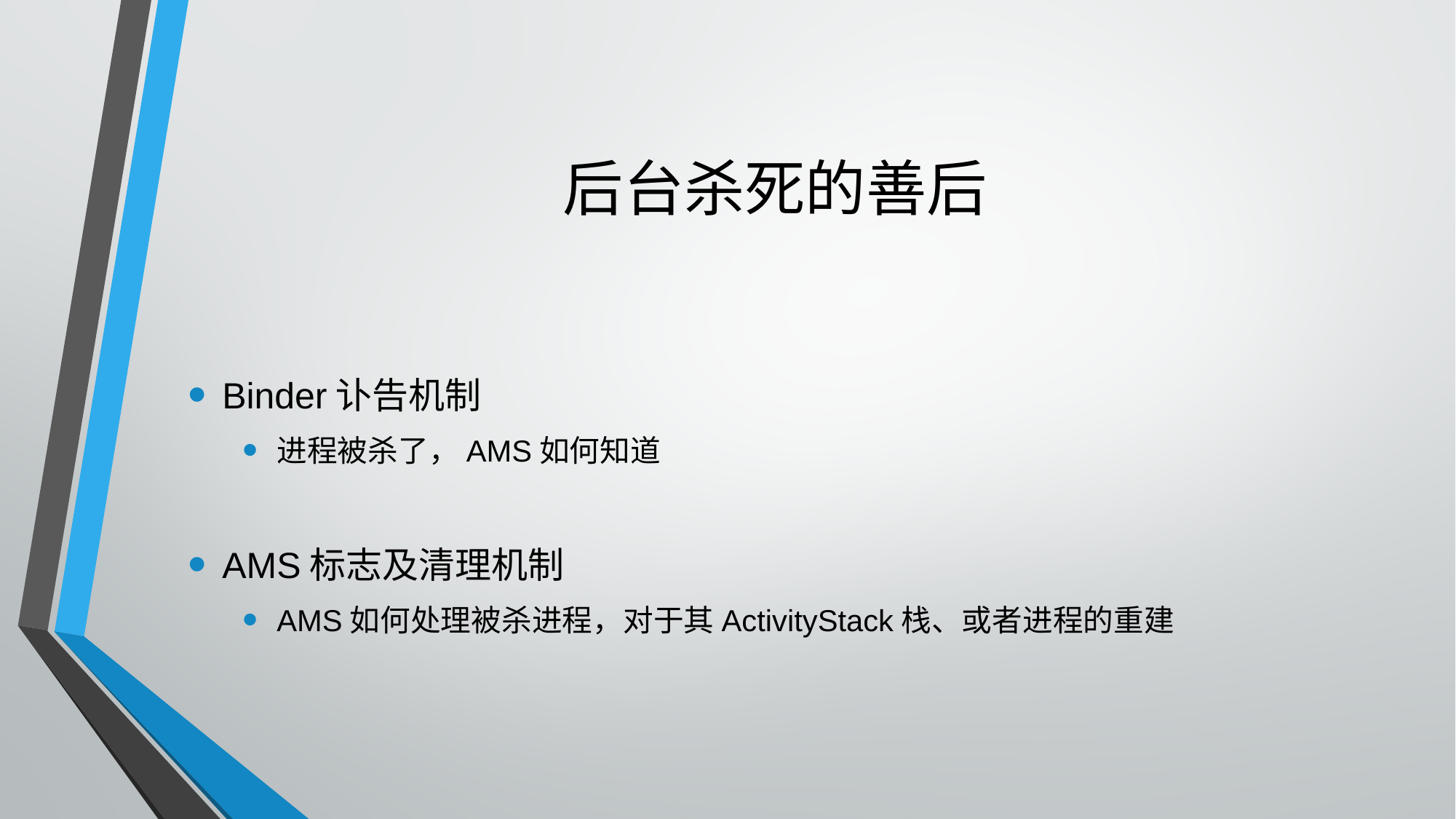

# 后台杀死的善后
Binder讣告机制
进程被杀了，AMS如何知道

AMS标志及清理机制
AMS如何处理被杀进程，对于其ActivityStack栈、或者进程的重建